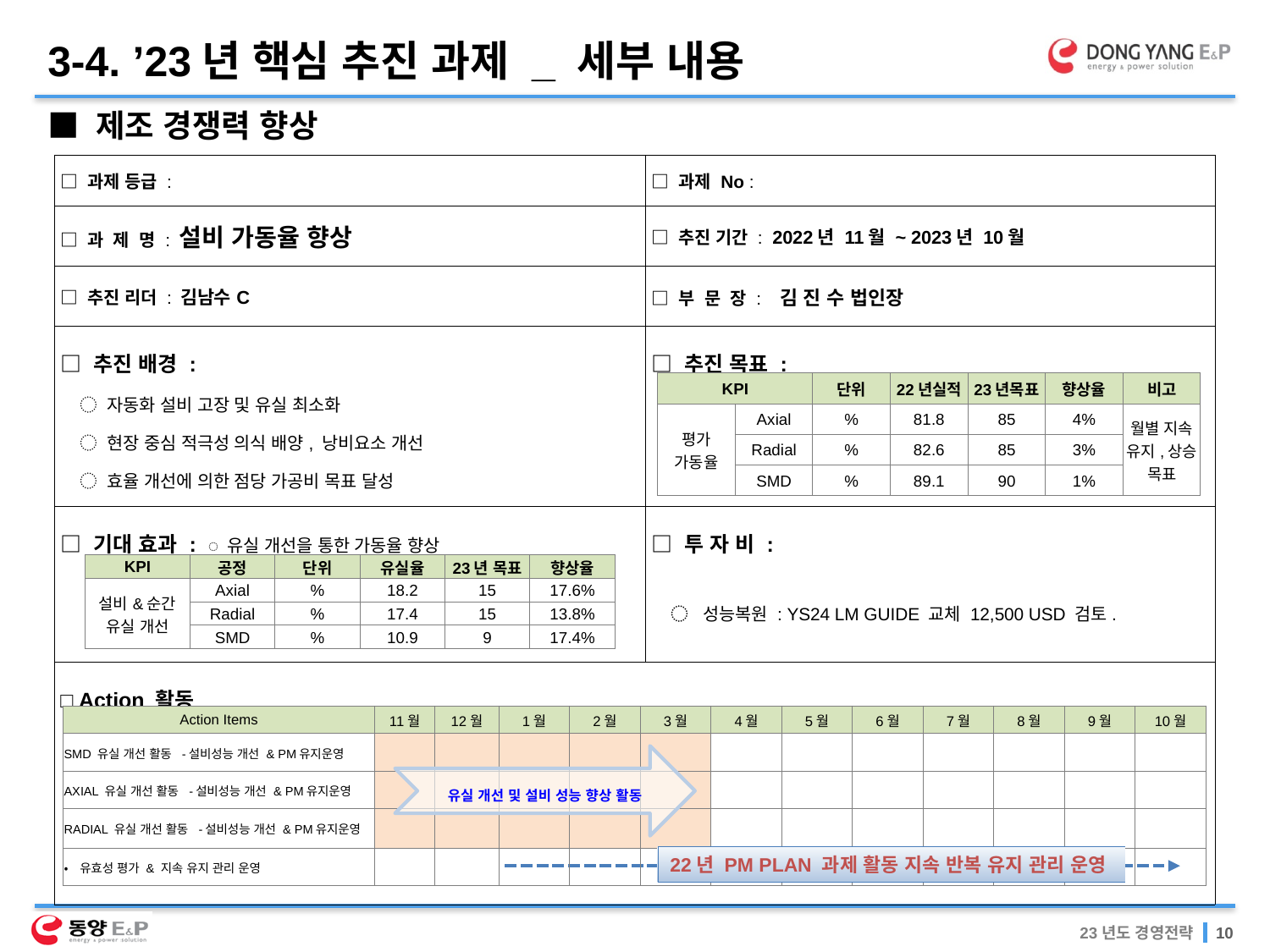

3-4. ’23년 핵심 추진 과제 _ 세부 내용
■ 제조 경쟁력 향상
| □ 과제 등급 : | □ 과제 No : |
| --- | --- |
| □ 과 제 명 : 설비 가동율 향상 | □ 추진 기간 : 2022년 11월 ~ 2023년 10월 |
| □ 추진 리더 : 김남수C | □ 부 문 장 : 김 진 수 법인장 |
| □ 추진 배경 : ◌ 자동화 설비 고장 및 유실 최소화 ◌ 현장 중심 적극성 의식 배양, 낭비요소 개선 ◌ 효율 개선에 의한 점당 가공비 목표 달성 | □ 추진 목표 : |
| □ 기대 효과 : ◌ 유실 개선을 통한 가동율 향상 | □ 투 자 비 :   ◌ 성능복원 : YS24 LM GUIDE 교체 12,500 USD 검토. |
| □ Action 활동 |  |
| KPI |  | 단위 | 22년실적 | 23년목표 | 향상율 | 비고 |
| --- | --- | --- | --- | --- | --- | --- |
| 평가 가동율 | Axial | % | 81.8 | 85 | 4% | 월별 지속 유지,상승 목표 |
|  | Radial | % | 82.6 | 85 | 3% |  |
|  | SMD | % | 89.1 | 90 | 1% |  |
| KPI | 공정 | 단위 | 유실율 | 23년 목표 | 향상율 |
| --- | --- | --- | --- | --- | --- |
| 설비&순간 유실 개선 | Axial | % | 18.2 | 15 | 17.6% |
|  | Radial | % | 17.4 | 15 | 13.8% |
|  | SMD | % | 10.9 | 9 | 17.4% |
| Action Items | 11월 | 12월 | 1월 | 2월 | 3월 | 4월 | 5월 | 6월 | 7월 | 8월 | 9월 | 10월 |
| --- | --- | --- | --- | --- | --- | --- | --- | --- | --- | --- | --- | --- |
| SMD 유실 개선 활동 -설비성능 개선 & PM유지운영 |  |  |  |  |  |  |  |  |  |  |  |  |
| AXIAL 유실 개선 활동 -설비성능 개선 & PM유지운영 |  |  |  |  |  |  |  |  |  |  |  |  |
| RADIAL 유실 개선 활동 -설비성능 개선 & PM유지운영 |  |  |  |  |  |  |  |  |  |  |  |  |
| •유효성 평가 & 지속 유지 관리 운영 |  |  |  |  |  |  |  |  |  |  |  |  |
유실 개선 및 설비 성능 향상 활동
22년 PM PLAN 과제 활동 지속 반복 유지 관리 운영